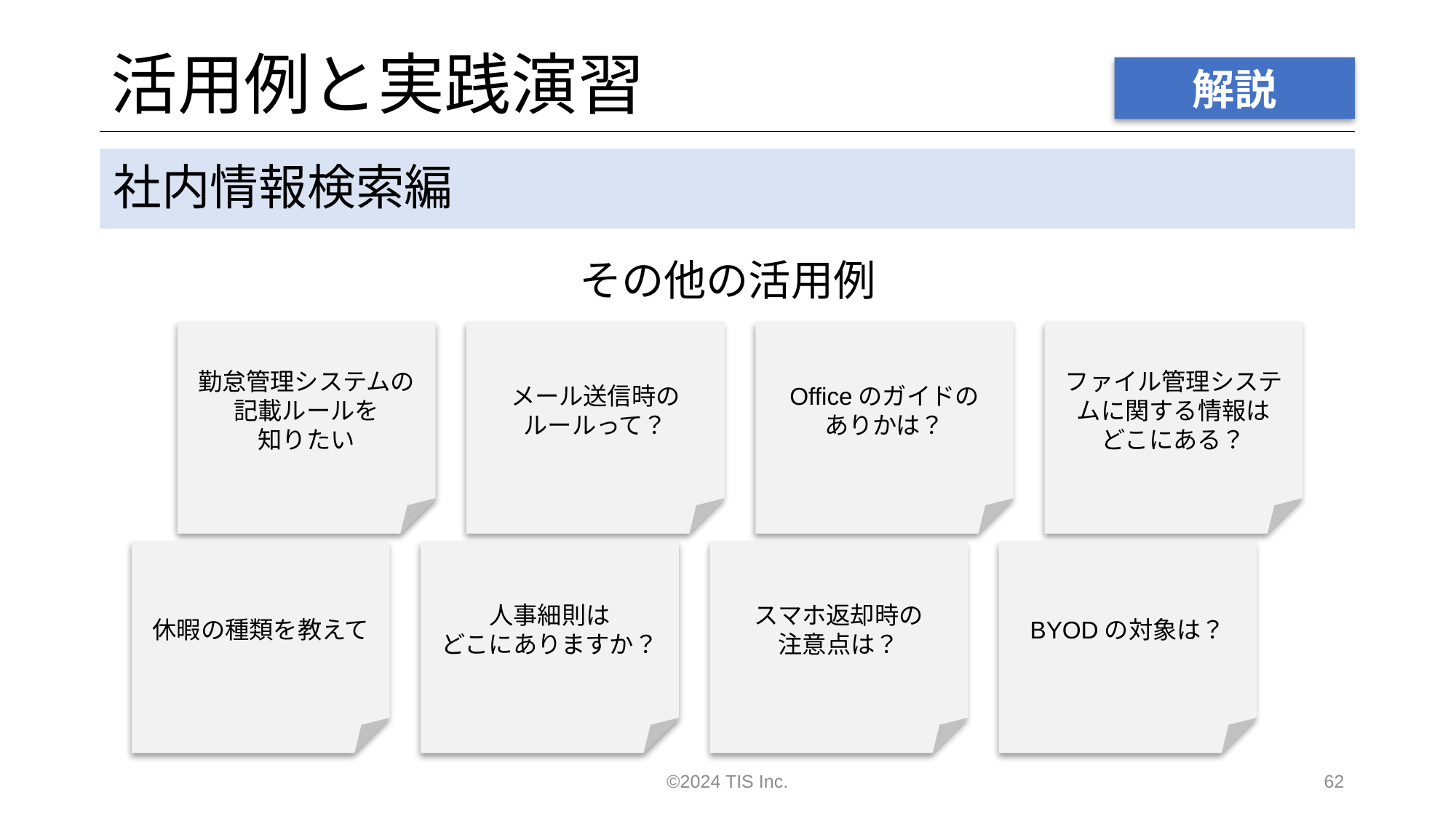

# 活用例と実践演習
解説
社内情報検索編
その他の活用例
勤怠管理システムの
記載ルールを
知りたい
メール送信時の
ルールって？
Officeのガイドの
ありかは？
ファイル管理システムに関する情報は
どこにある？
休暇の種類を教えて
人事細則は
どこにありますか？
スマホ返却時の
注意点は？
BYODの対象は？
©2024 TIS Inc.
62